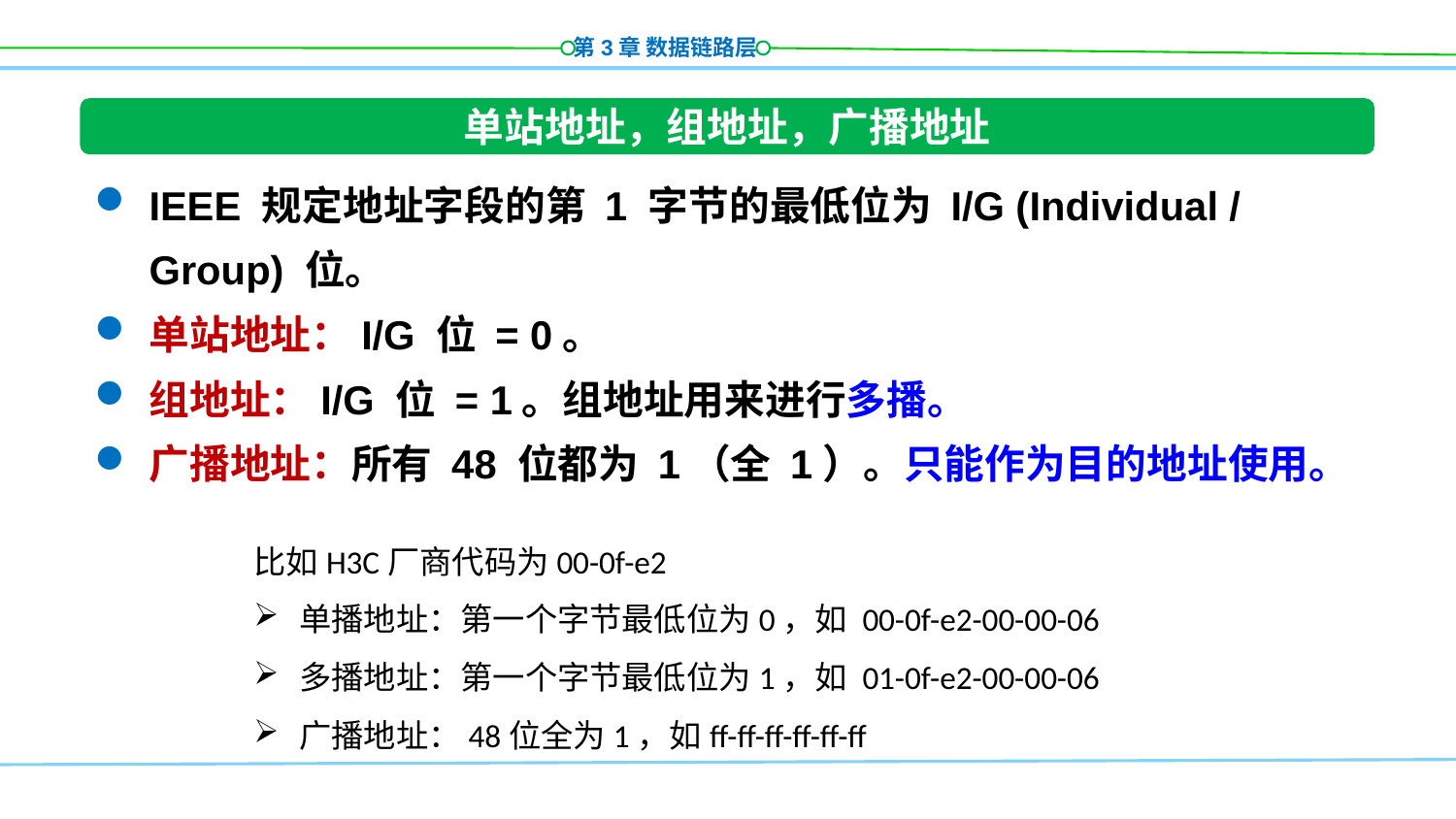

单站地址，组地址，广播地址

IEEE 规定地址字段的第 1 字节的最低位为 I/G (Individual / Group) 位。
单站地址：I/G 位 = 0。
组地址：I/G 位 = 1。组地址用来进行多播。
广播地址：所有 48 位都为 1（全 1）。只能作为目的地址使用。
比如H3C厂商代码为00-0f-e2
单播地址：第一个字节最低位为0，如 00-0f-e2-00-00-06
多播地址：第一个字节最低位为1，如 01-0f-e2-00-00-06
广播地址：48位全为1，如ff-ff-ff-ff-ff-ff